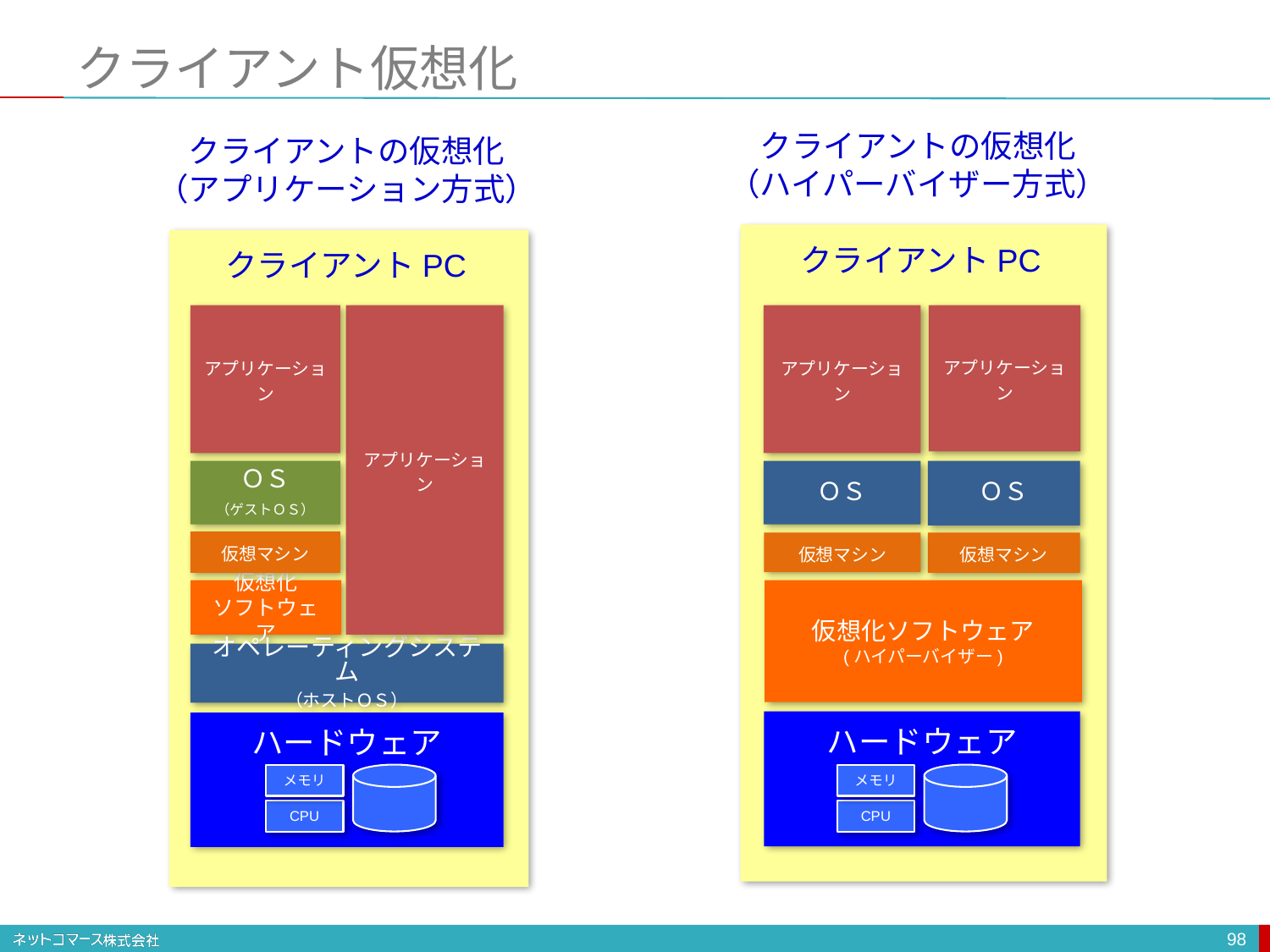

# クライアント仮想化
クライアントの仮想化
（ハイパーバイザー方式）
クライアントの仮想化
（アプリケーション方式）

クライアントPC
クライアントPC
アプリケーション
アプリケーション
アプリケーション
アプリケーション
ＯＳ
（ゲストＯＳ）
ＯＳ
ＯＳ
仮想マシン
仮想マシン
仮想マシン
仮想化
ソフトウェア
仮想化ソフトウェア
(ハイパーバイザー)
オペレーティングシステム
（ホストＯＳ）
ハードウェア

ハードウェア

メモリ
メモリ

CPU
CPU
98